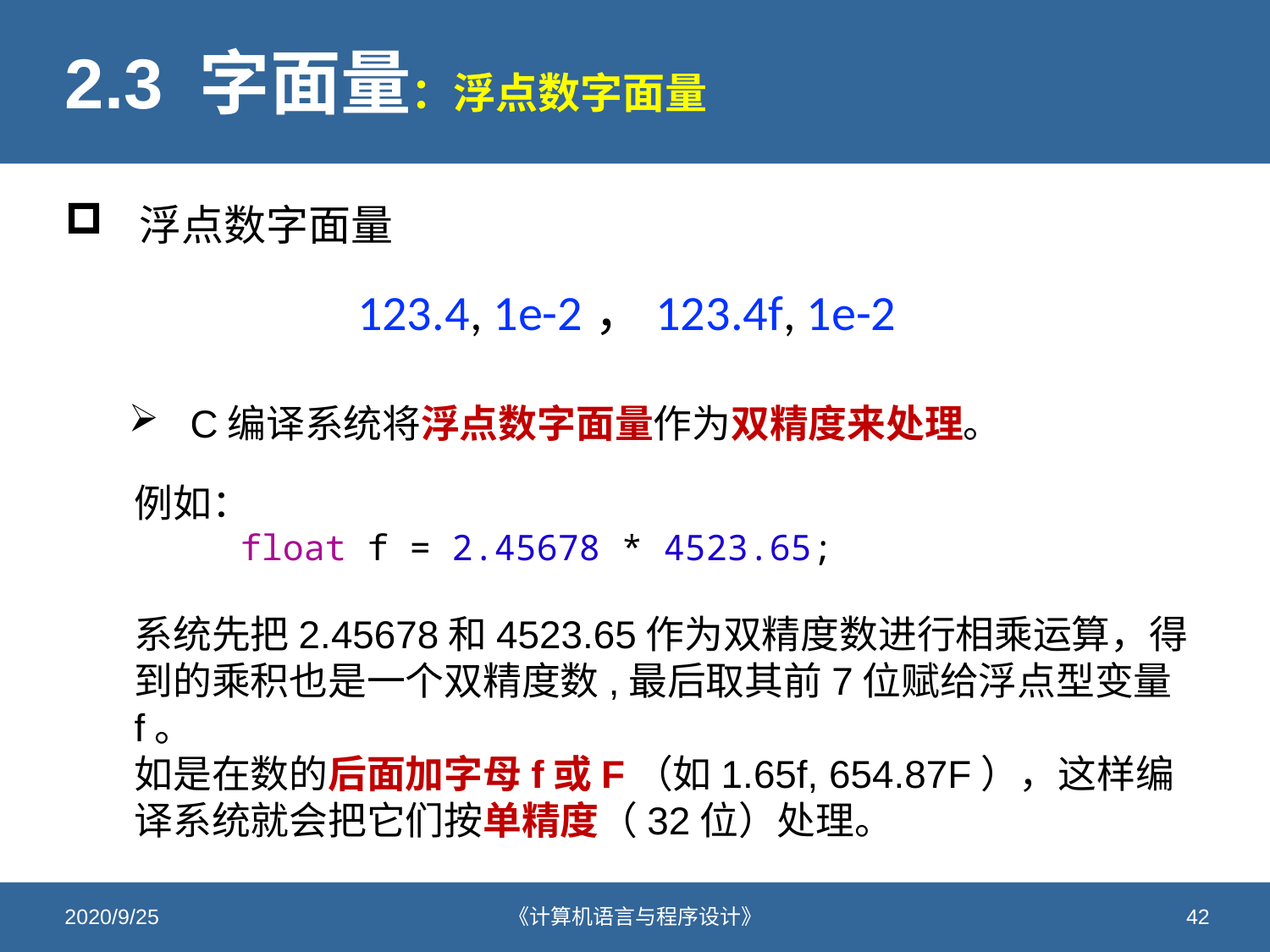

# 2.3 字面量：浮点数字面量
浮点数字面量

C编译系统将浮点数字面量作为双精度来处理。
123.4, 1e-2，123.4f, 1e-2
例如：
        float f = 2.45678 * 4523.65;

系统先把2.45678和4523.65作为双精度数进行相乘运算，得到的乘积也是一个双精度数,最后取其前7位赋给浮点型变量f。
如是在数的后面加字母f或F（如1.65f, 654.87F），这样编译系统就会把它们按单精度（32位）处理。
2020/9/25
《计算机语言与程序设计》
42